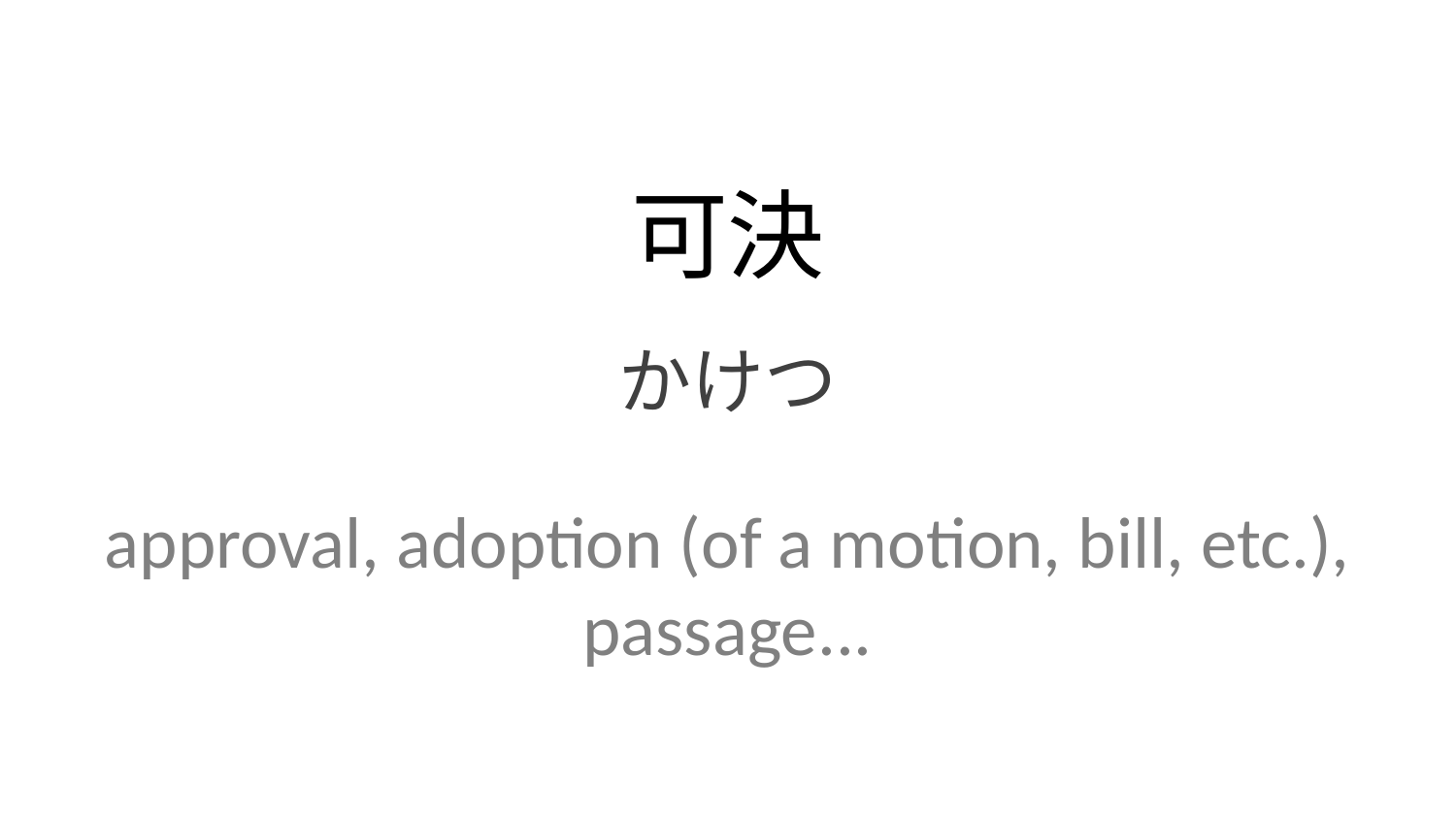

可決

かけつ
approval, adoption (of a motion, bill, etc.), passage...